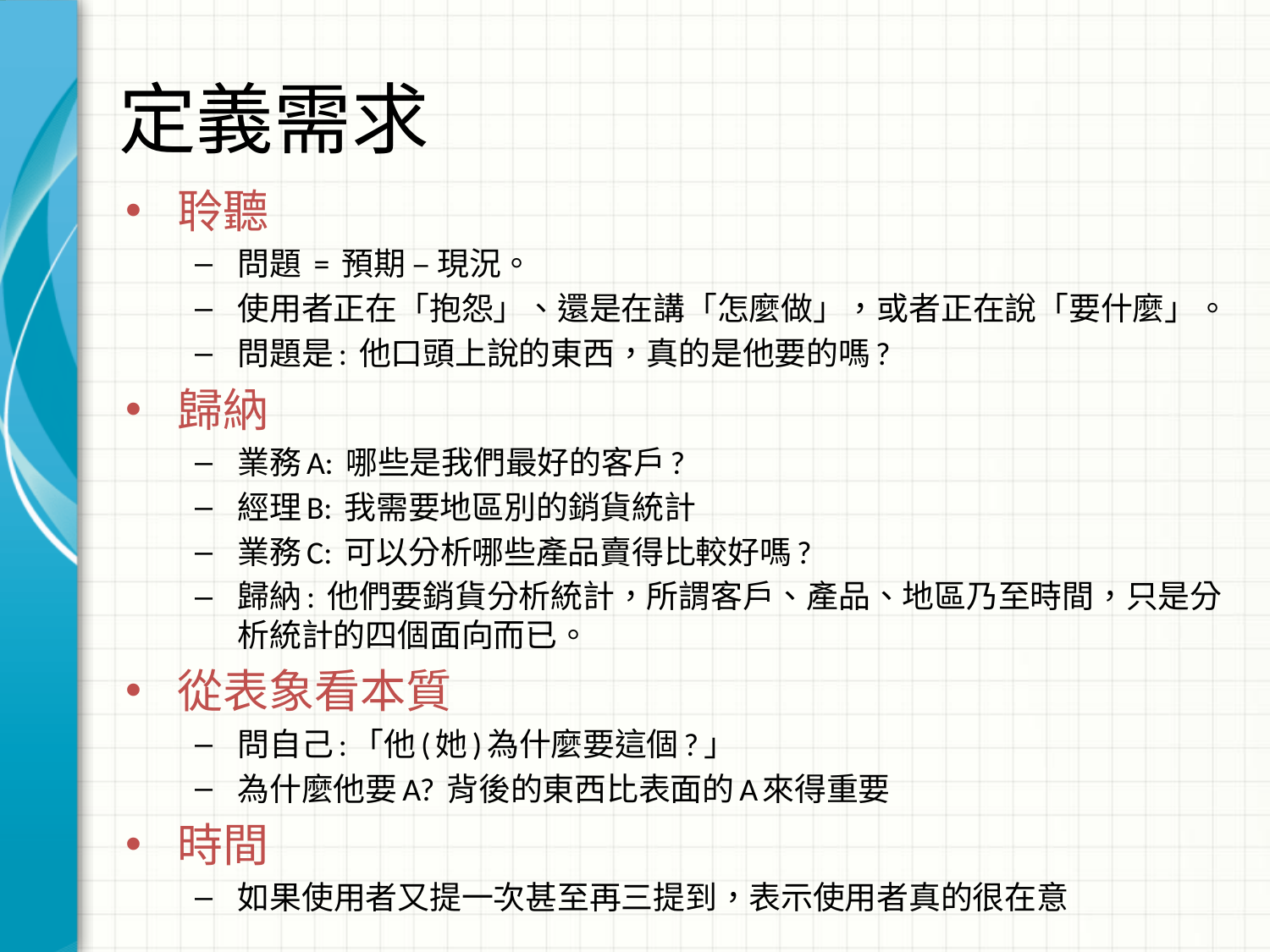

# 定義需求
聆聽
問題 = 預期 – 現況。
使用者正在「抱怨」、還是在講「怎麼做」，或者正在說「要什麼」。
問題是: 他口頭上說的東西，真的是他要的嗎?
歸納
業務A: 哪些是我們最好的客戶?
經理B: 我需要地區別的銷貨統計
業務C: 可以分析哪些產品賣得比較好嗎?
歸納: 他們要銷貨分析統計，所謂客戶、產品、地區乃至時間，只是分析統計的四個面向而已。
從表象看本質
問自己:「他(她)為什麼要這個?」
為什麼他要A? 背後的東西比表面的A來得重要
時間
如果使用者又提一次甚至再三提到，表示使用者真的很在意